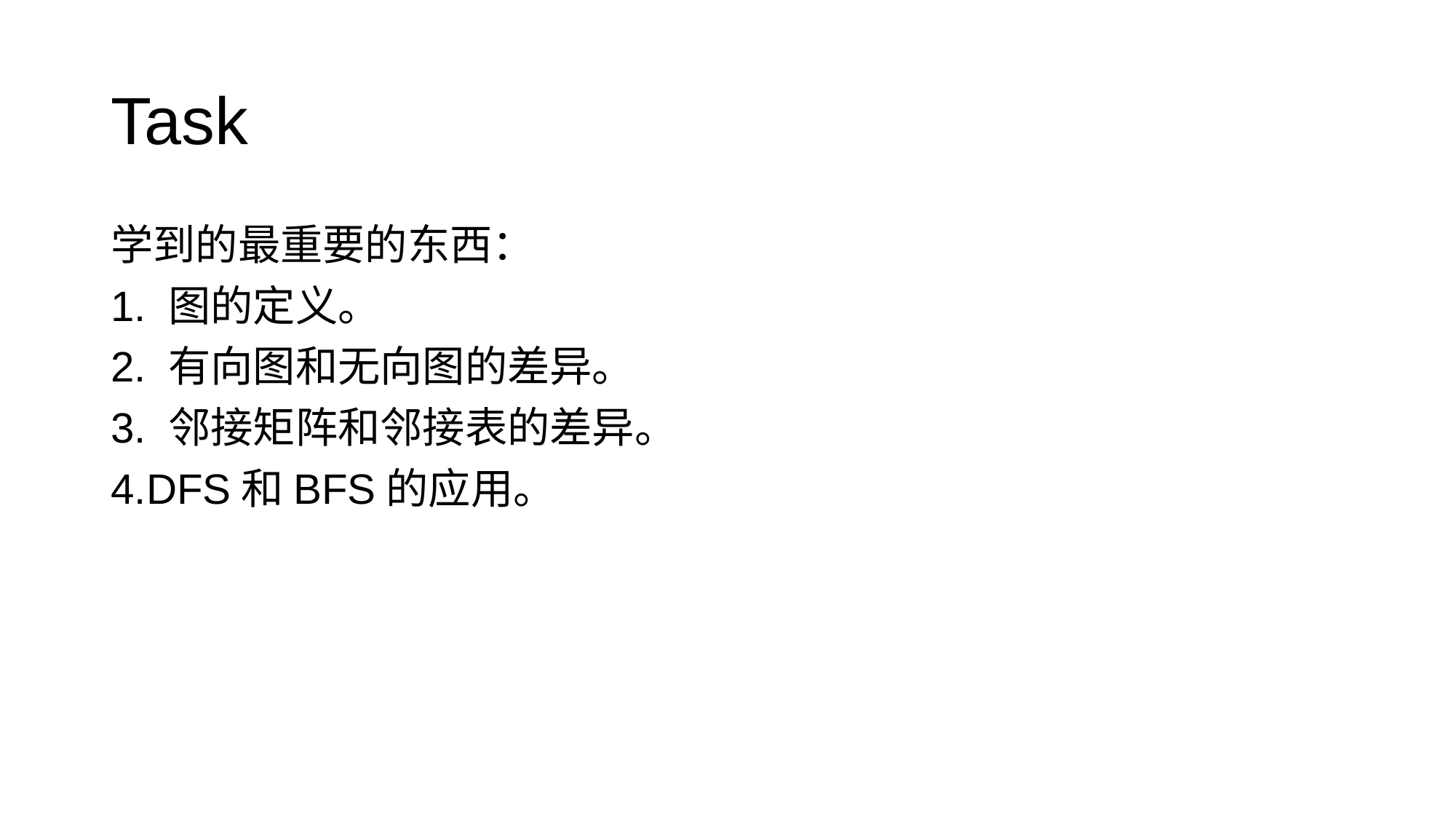

# Task
学到的最重要的东西：
1. 图的定义。
2. 有向图和无向图的差异。
3. 邻接矩阵和邻接表的差异。
4.DFS和BFS的应用。